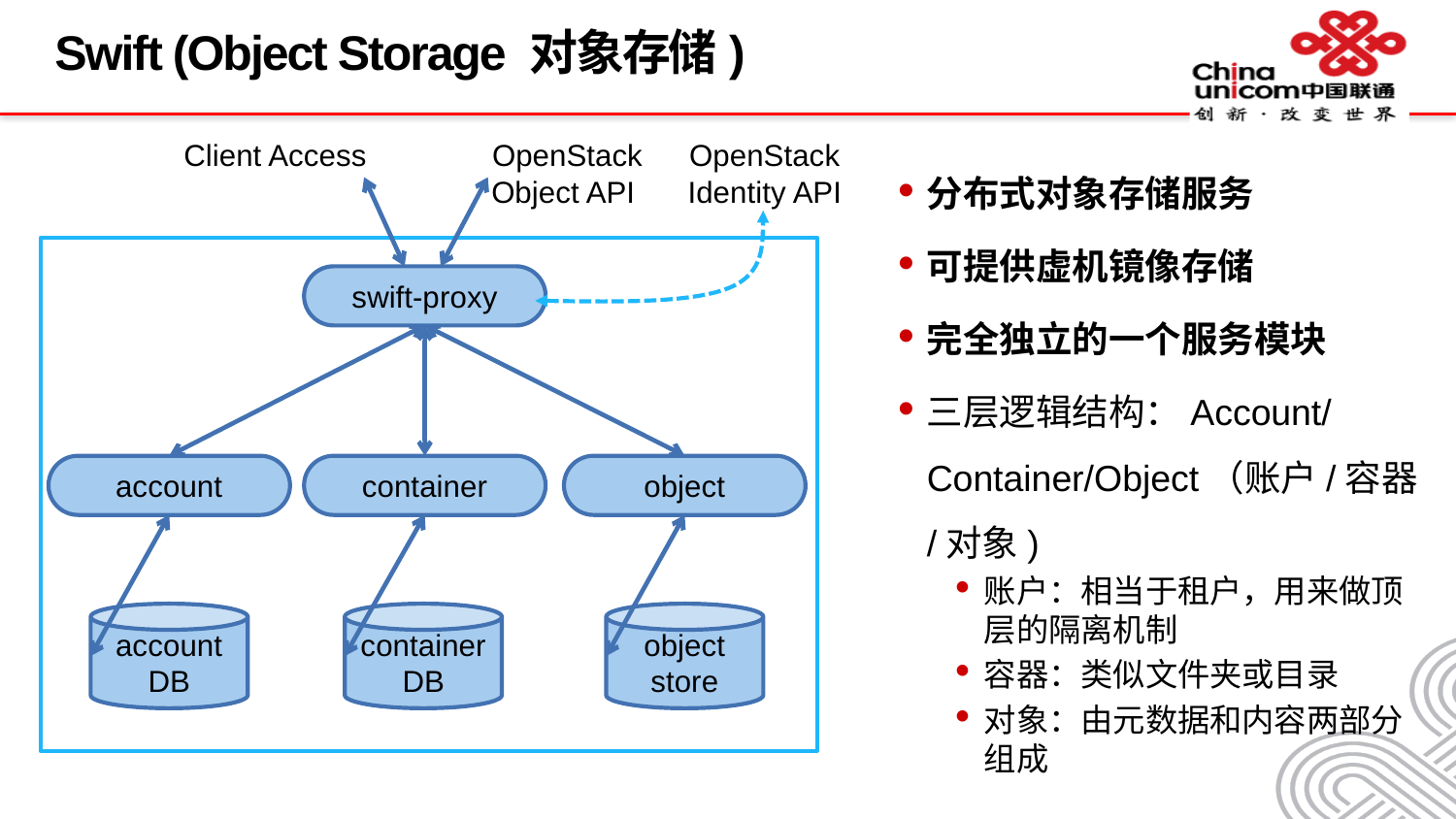

# Swift (Object Storage 对象存储)
Client Access
OpenStack Object API
OpenStack Identity API

swift-proxy
object
account
container
account DB
container DB
object store
分布式对象存储服务
可提供虚机镜像存储
完全独立的一个服务模块
三层逻辑结构：Account/Container/Object（账户/容器/对象)
账户：相当于租户，用来做顶层的隔离机制
容器：类似文件夹或目录
对象：由元数据和内容两部分组成